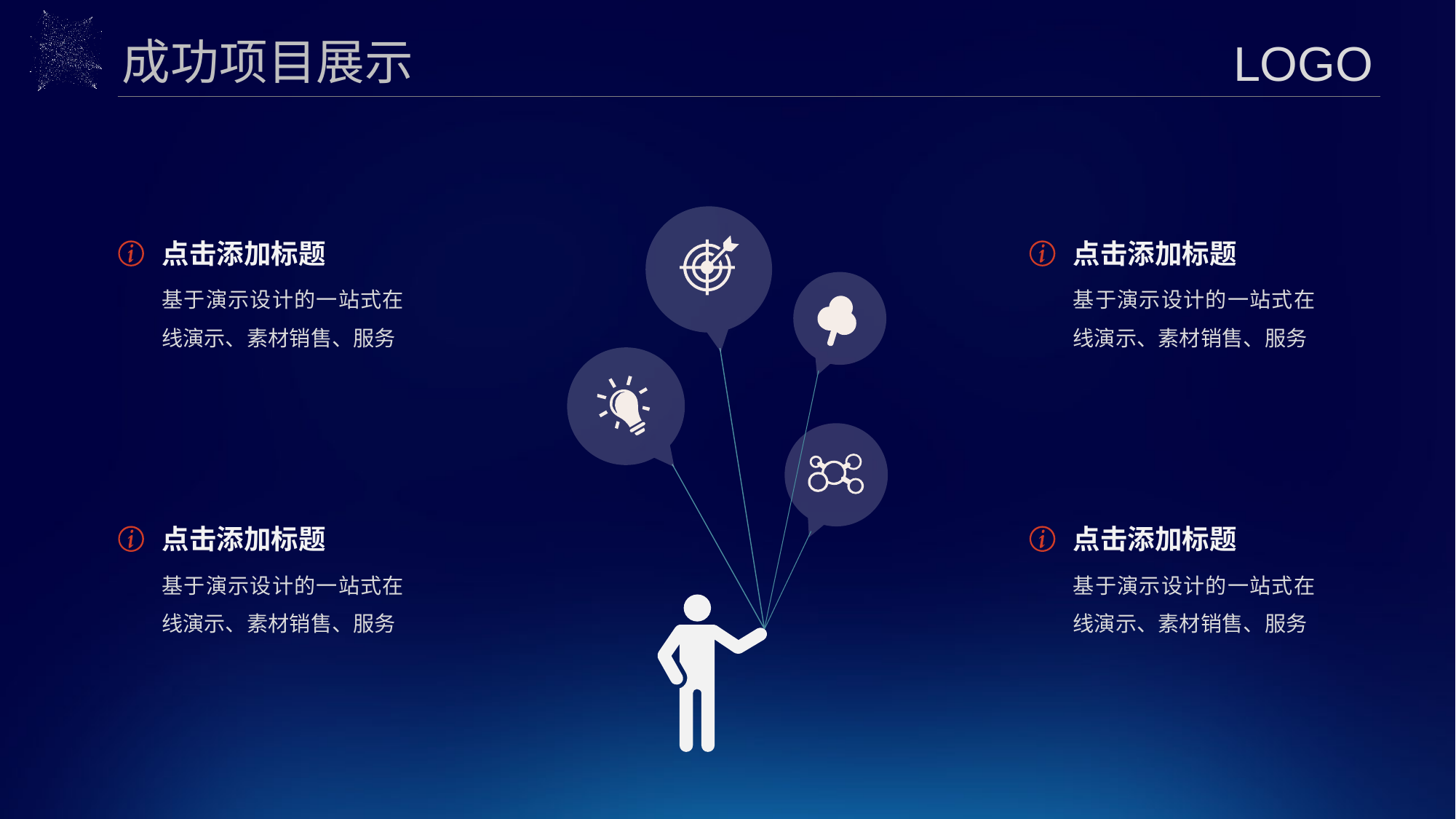

成功项目展示

点击添加标题

基于演示设计的一站式在线演示、素材销售、服务
点击添加标题

基于演示设计的一站式在线演示、素材销售、服务
点击添加标题

基于演示设计的一站式在线演示、素材销售、服务
点击添加标题

基于演示设计的一站式在线演示、素材销售、服务